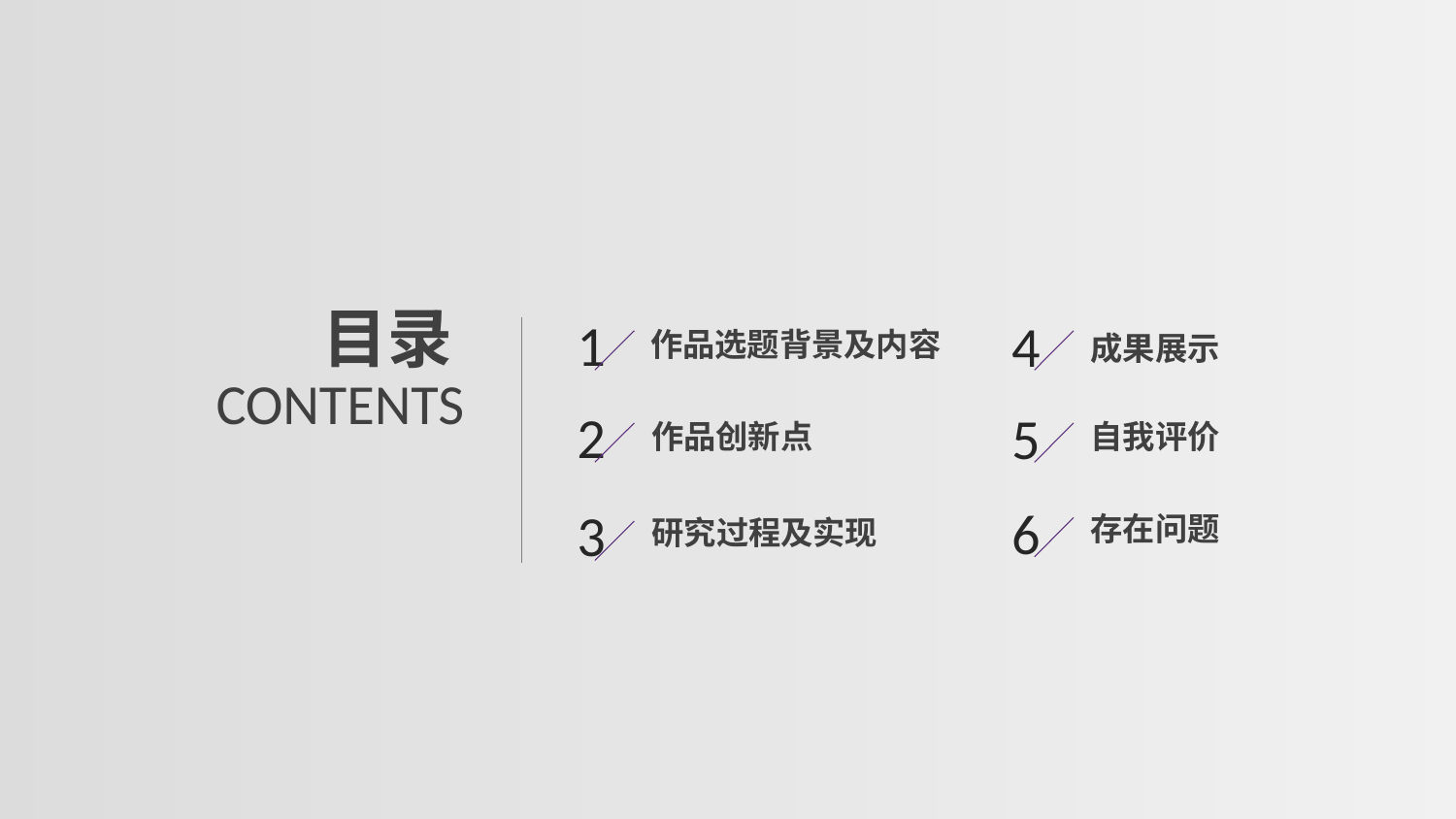

目录
CONTENTS
1

4

作品选题背景及内容
成果展示
2

5

作品创新点
自我评价
6

3

存在问题
研究过程及实现